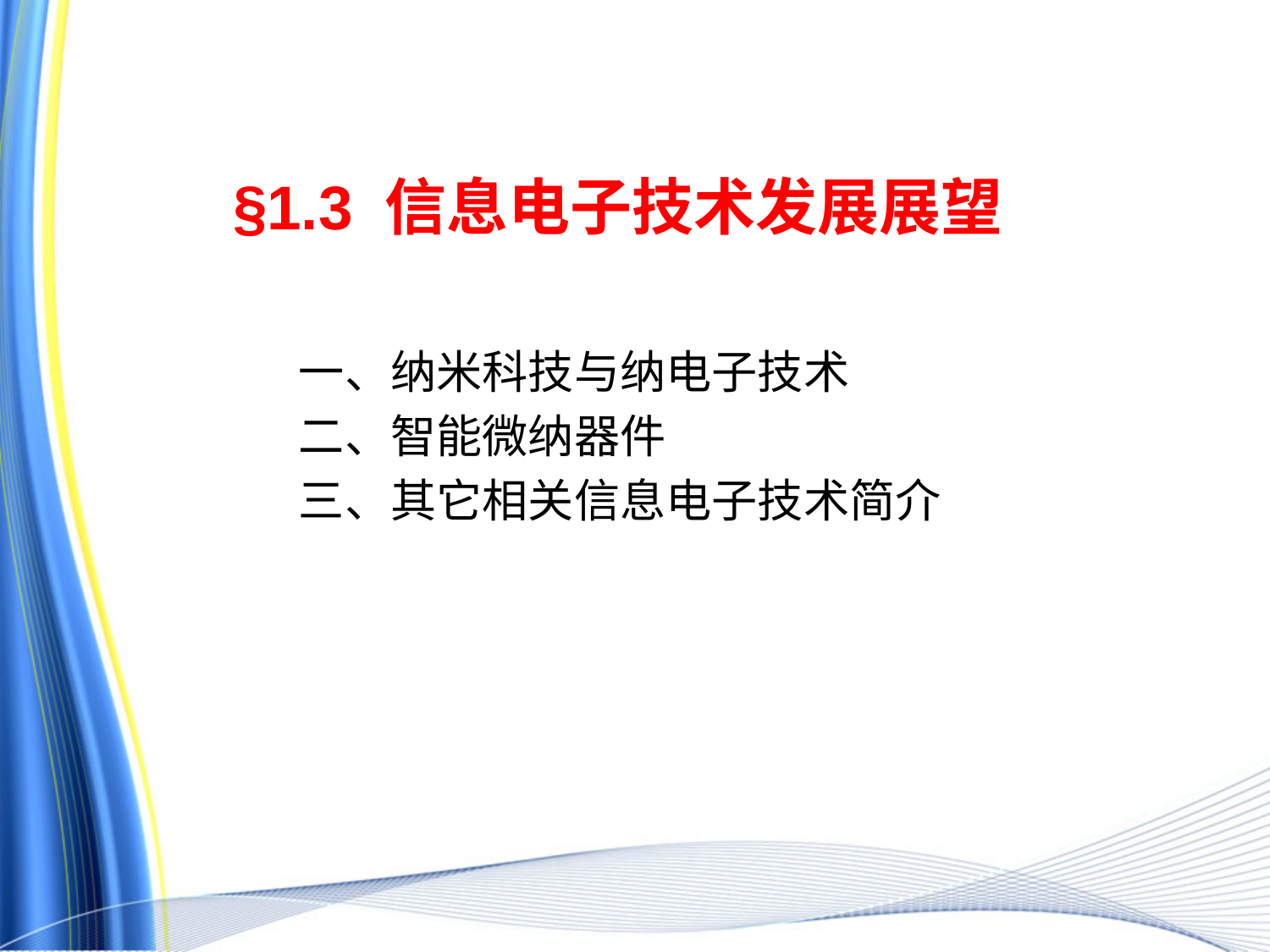

# §1.3 信息电子技术发展展望
一、纳米科技与纳电子技术
二、智能微纳器件
三、其它相关信息电子技术简介